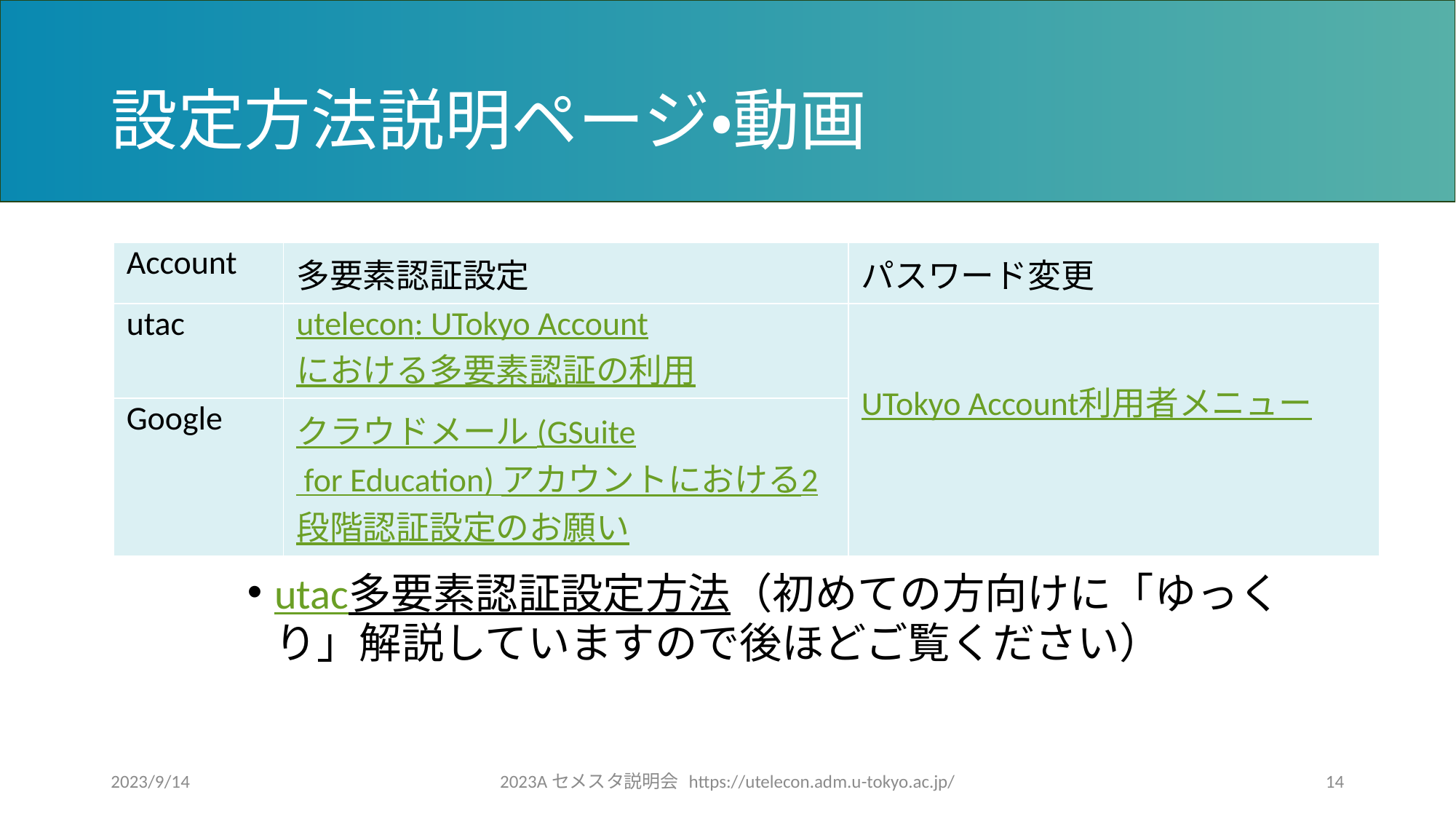

# 設定方法説明ページ・動画
| Account | 多要素認証設定 | パスワード変更 |
| --- | --- | --- |
| utac | utelecon: UTokyo Accountにおける多要素認証の利用 | UTokyo Account利用者メニュー |
| Google | クラウドメール (GSuite for Education) アカウントにおける2段階認証設定のお願い |  |
utac多要素認証設定方法（初めての方向けに「ゆっくり」解説していますので後ほどご覧ください）
2023/9/14
2023Aセメスタ説明会 https://utelecon.adm.u-tokyo.ac.jp/
14